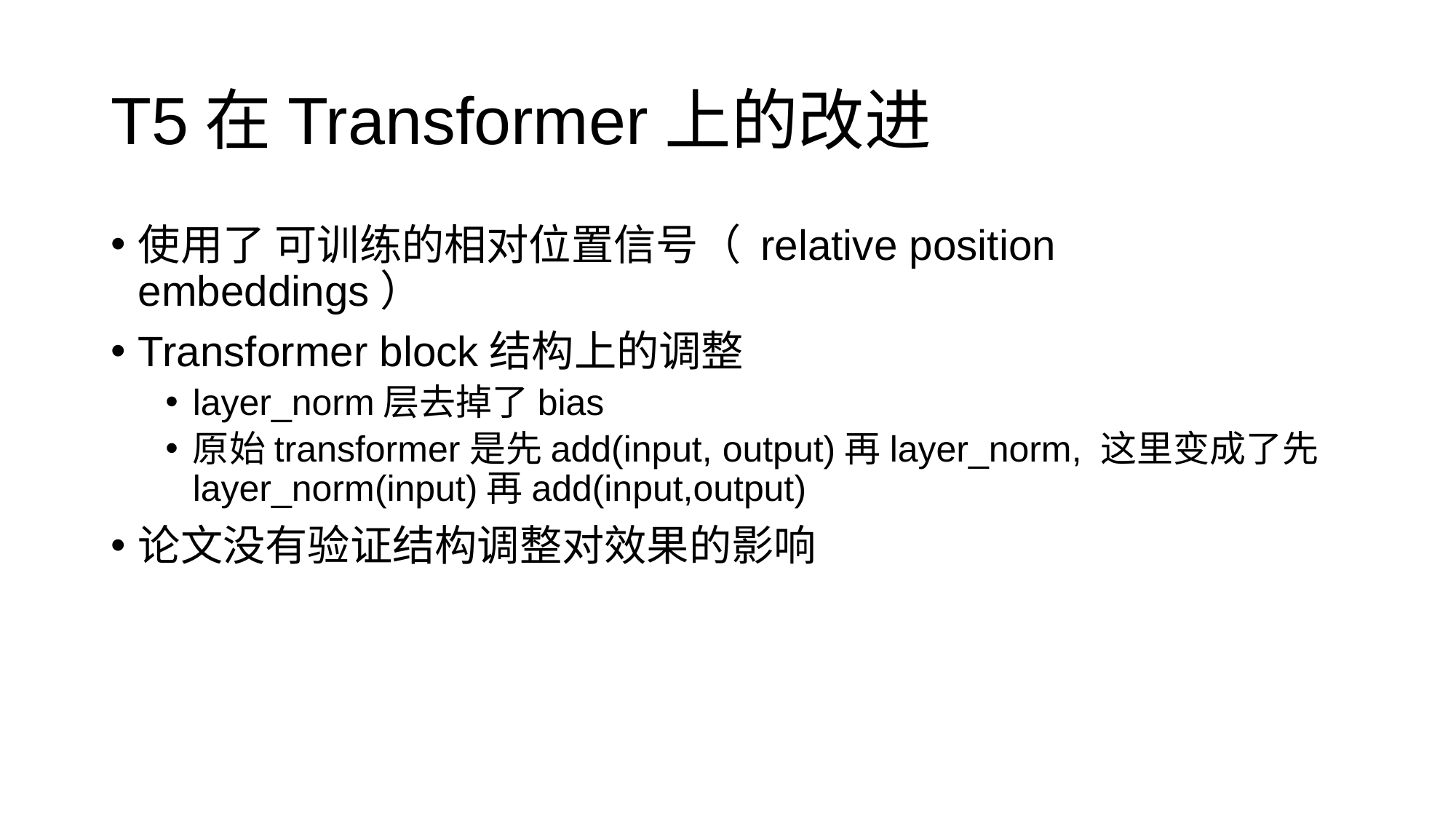

# T5在Transformer上的改进
使用了 可训练的相对位置信号（ relative position embeddings）
Transformer block结构上的调整
layer_norm层去掉了bias
原始transformer是先add(input, output)再layer_norm, 这里变成了先layer_norm(input)再add(input,output)
论文没有验证结构调整对效果的影响